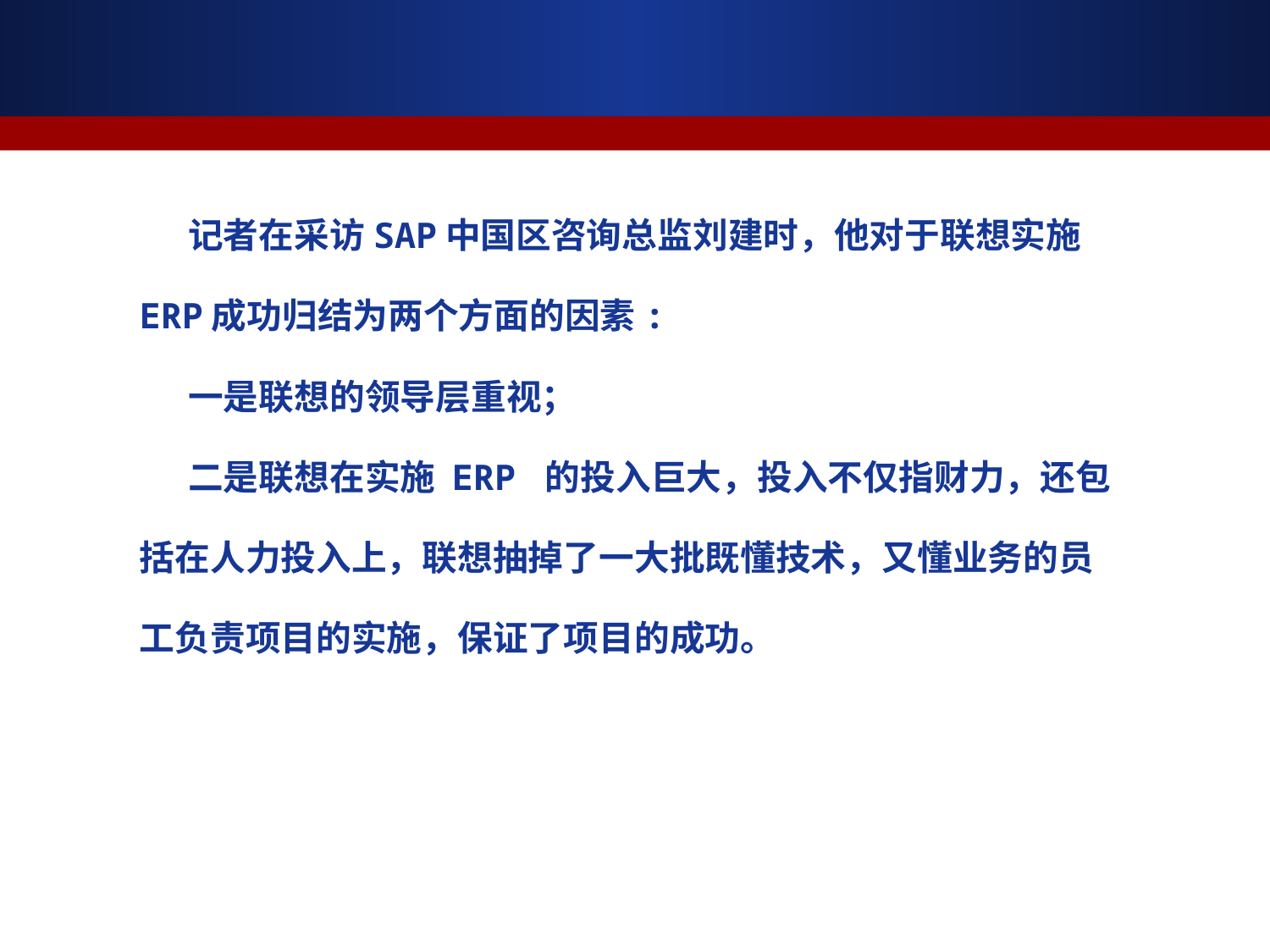

记者在采访SAP中国区咨询总监刘建时，他对于联想实施ERP成功归结为两个方面的因素:
     一是联想的领导层重视；
     二是联想在实施 ERP 的投入巨大，投入不仅指财力，还包括在人力投入上，联想抽掉了一大批既懂技术，又懂业务的员工负责项目的实施，保证了项目的成功。